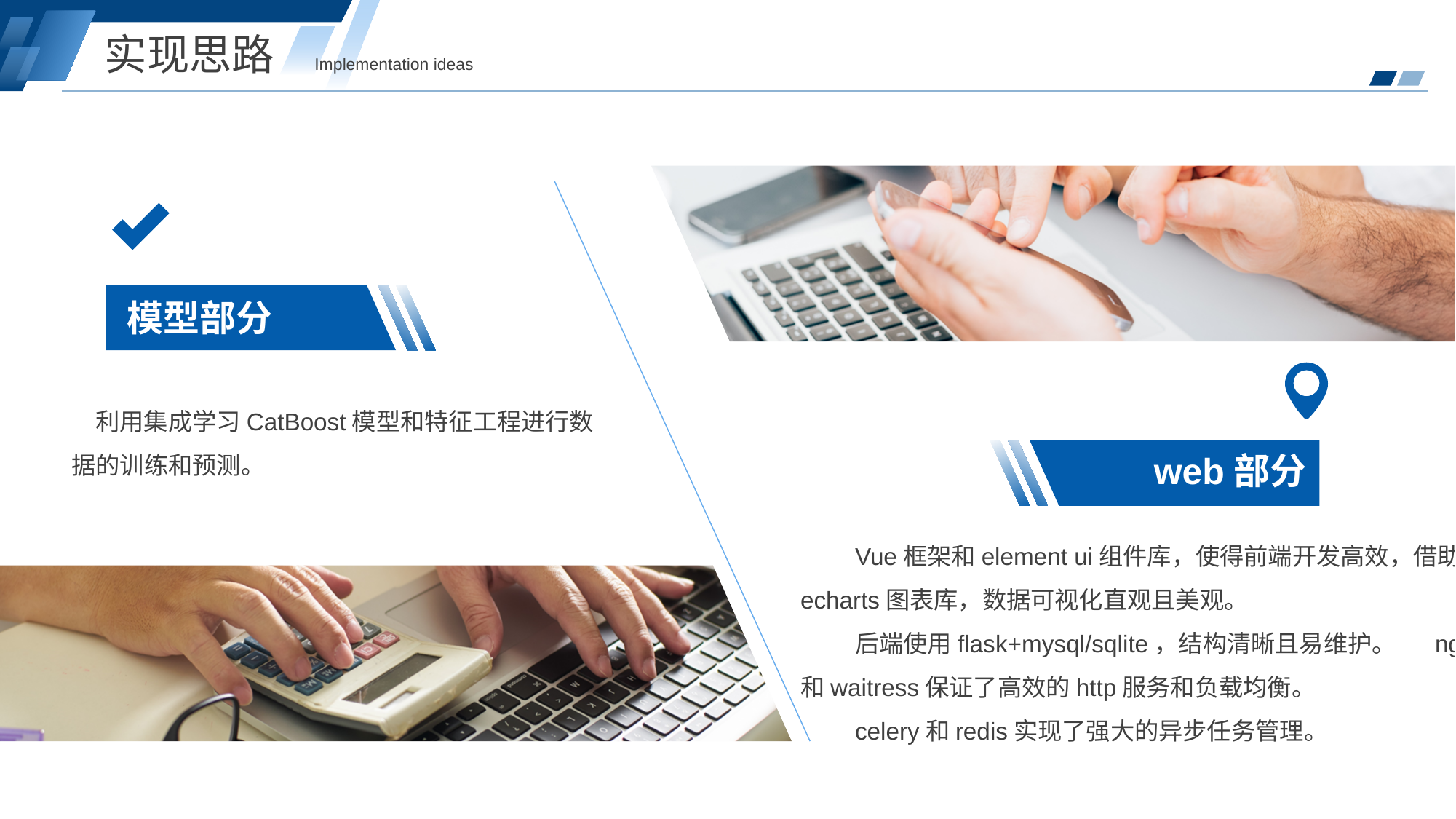

实现思路

Implementation ideas

模型部分

    利用集成学习CatBoost模型和特征工程进行数据的训练和预测。

web部分
Vue框架和element ui组件库，使得前端开发高效，借助echarts图表库，数据可视化直观且美观。
后端使用flask+mysql/sqlite，结构清晰且易维护。      nginx和waitress保证了高效的http服务和负载均衡。
celery和redis实现了强大的异步任务管理。